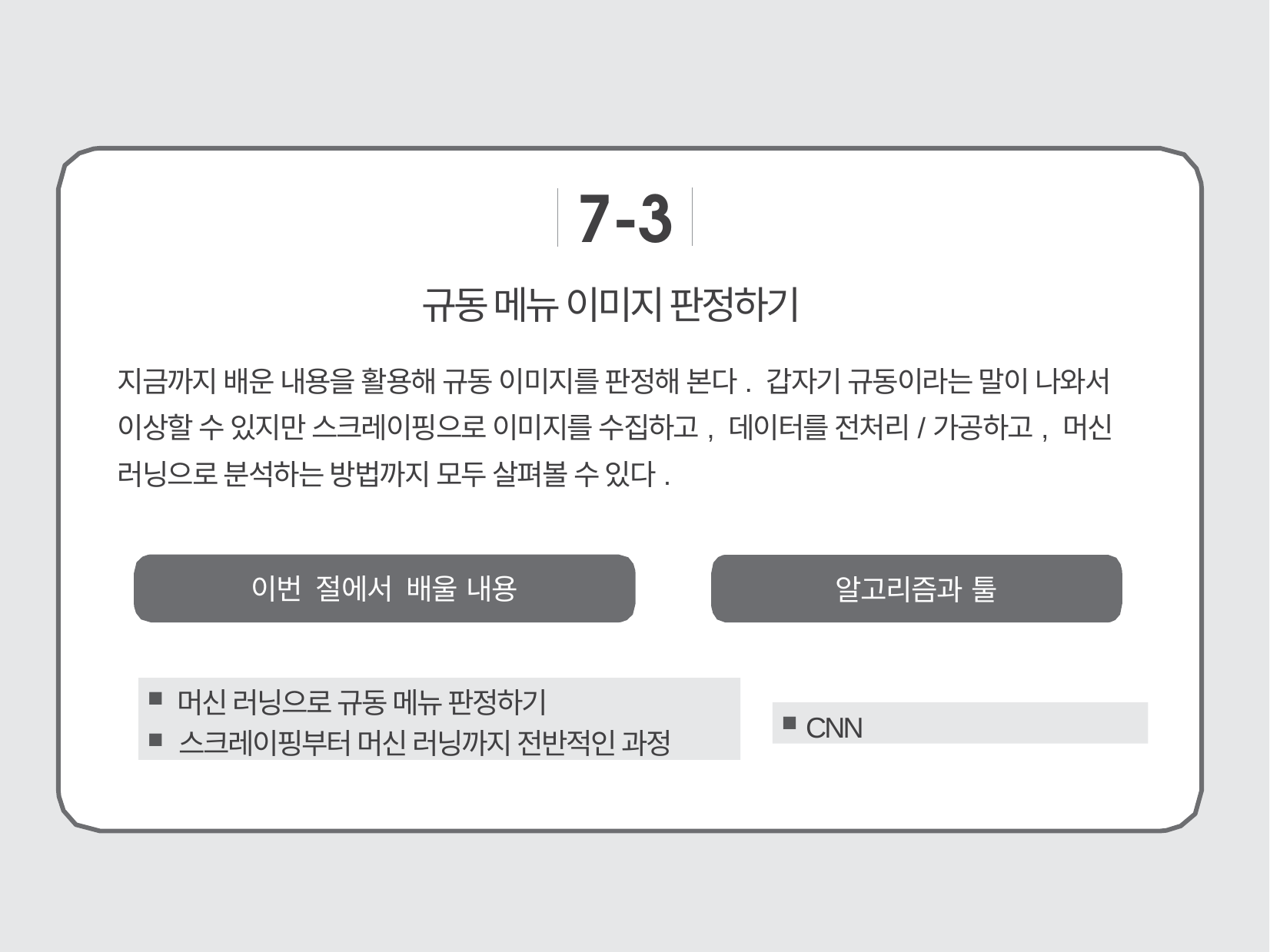

7-3

# 규동 메뉴 이미지 판정하기

지금까지 배운 내용을 활용해 규동 이미지를 판정해 본다. 갑자기 규동이라는 말이 나와서 이상할 수 있지만 스크레이핑으로 이미지를 수집하고, 데이터를 전처리/가공하고, 머신 러닝으로 분석하는 방법까지 모두 살펴볼 수 있다.
이번  절에서  배울 내용
알고리즘과 툴
 머신 러닝으로 규동 메뉴 판정하기
 스크레이핑부터 머신 러닝까지 전반적인 과정
 CNN